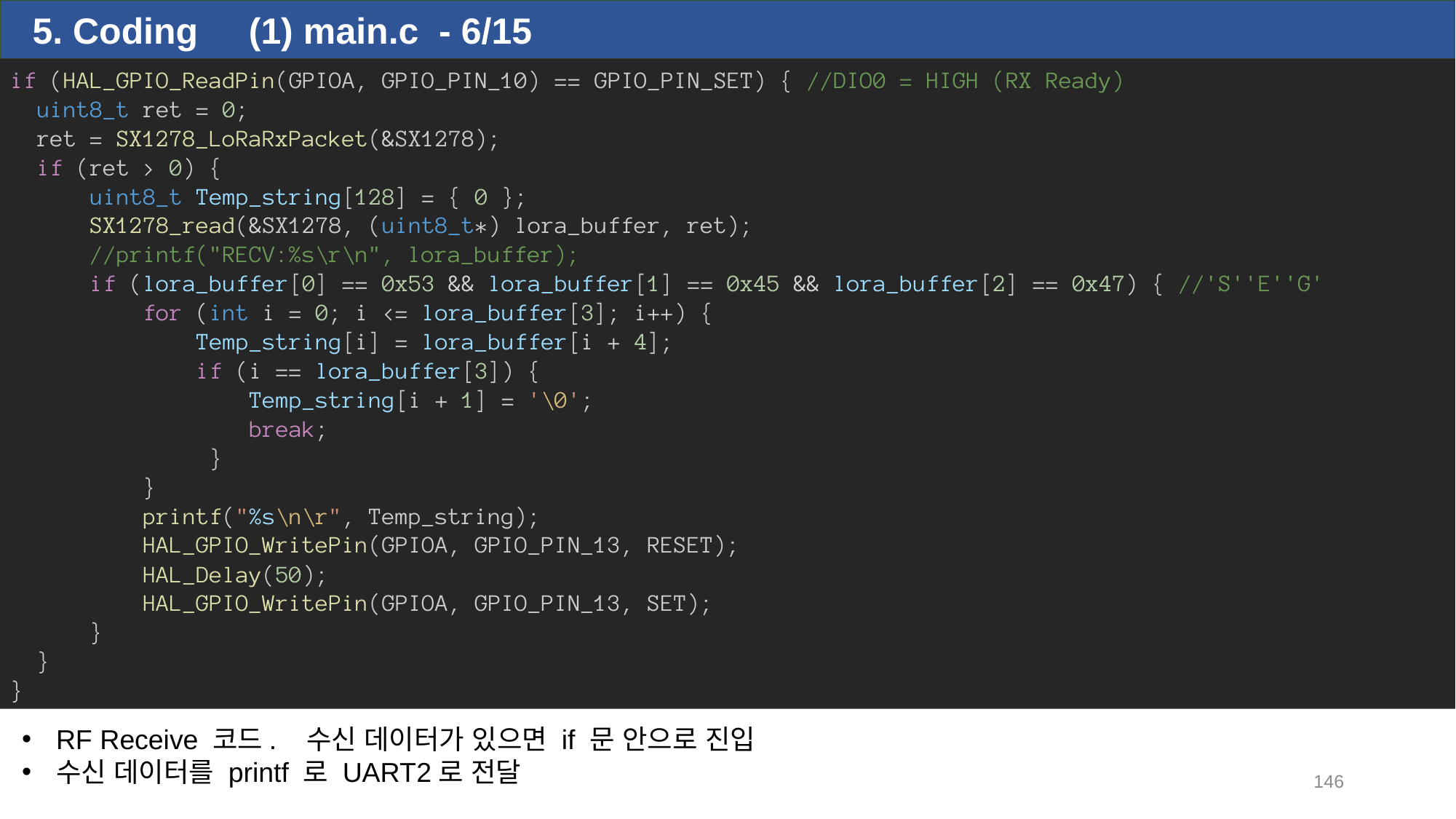

5. Coding     (1) main.c  - 6/15
if (HAL_GPIO_ReadPin(GPIOA, GPIO_PIN_10) == GPIO_PIN_SET) { //DIO0 = HIGH (RX Ready)
  uint8_t ret = 0;
  ret = SX1278_LoRaRxPacket(&SX1278);
  if (ret > 0) {
      uint8_t Temp_string[128] = { 0 };
      SX1278_read(&SX1278, (uint8_t*) lora_buffer, ret);
      //printf("RECV:%s\r\n", lora_buffer);
      if (lora_buffer[0] == 0x53 && lora_buffer[1] == 0x45 && lora_buffer[2] == 0x47) { //'S''E''G'
          for (int i = 0; i <= lora_buffer[3]; i++) {
              Temp_string[i] = lora_buffer[i + 4];
              if (i == lora_buffer[3]) {
                  Temp_string[i + 1] = '\0';
                  break;
               }
          }
          printf("%s\n\r", Temp_string);
          HAL_GPIO_WritePin(GPIOA, GPIO_PIN_13, RESET);
          HAL_Delay(50);
          HAL_GPIO_WritePin(GPIOA, GPIO_PIN_13, SET);
      }
  }
}
RF Receive 코드.   수신 데이터가 있으면 if 문 안으로 진입
수신 데이터를 printf 로 UART2로 전달
146